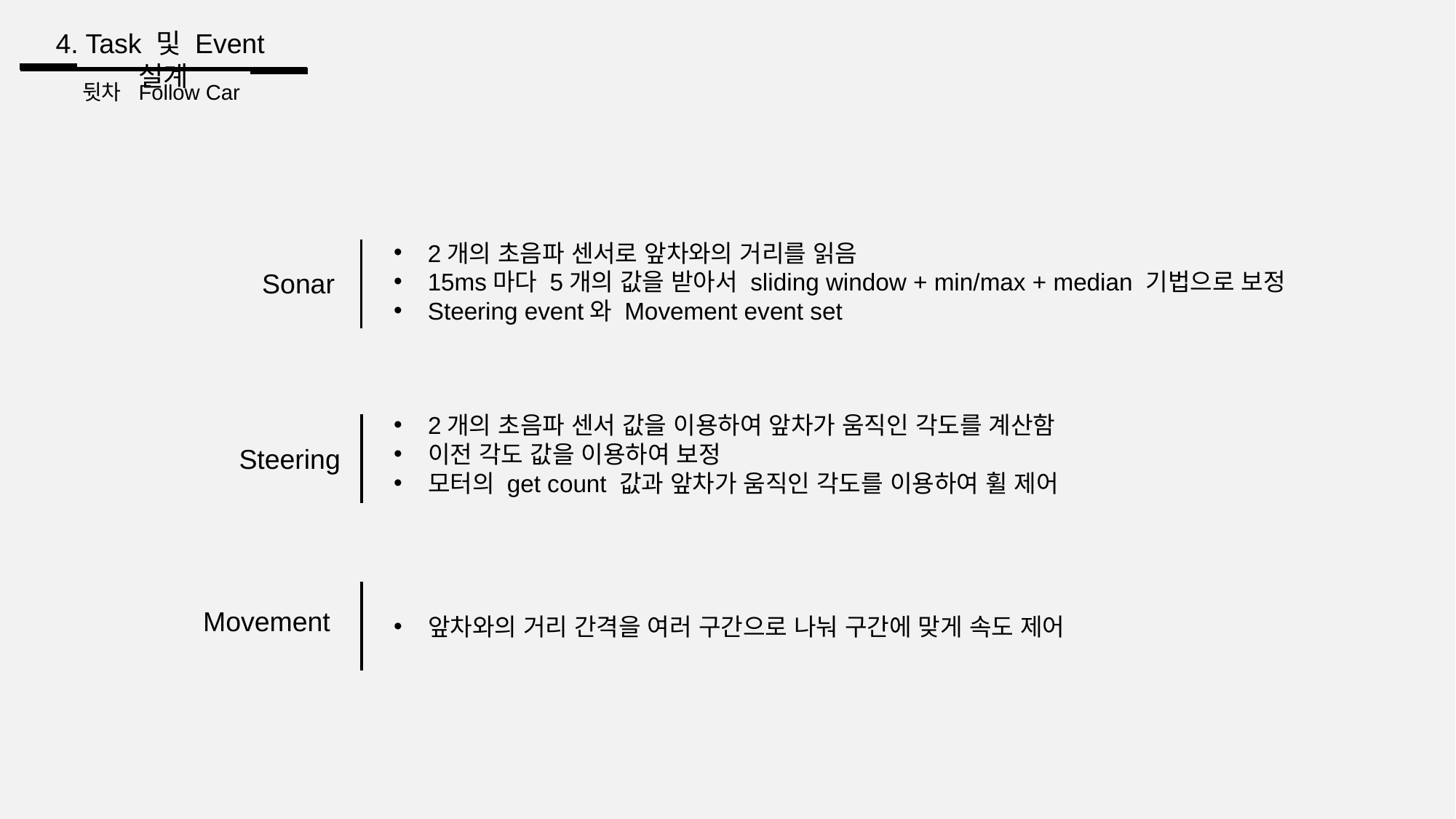

4. Task 및 Event설계

뒷차  Follow Car
2개의 초음파 센서로 앞차와의 거리를 읽음
15ms마다 5개의 값을 받아서 sliding window + min/max + median 기법으로 보정
Steering event와 Movement event set

Sonar
2개의 초음파 센서 값을 이용하여 앞차가 움직인 각도를 계산함
이전 각도 값을 이용하여 보정
모터의 get count 값과 앞차가 움직인 각도를 이용하여 휠 제어
Steering

앞차와의 거리 간격을 여러 구간으로 나눠 구간에 맞게 속도 제어
Movement